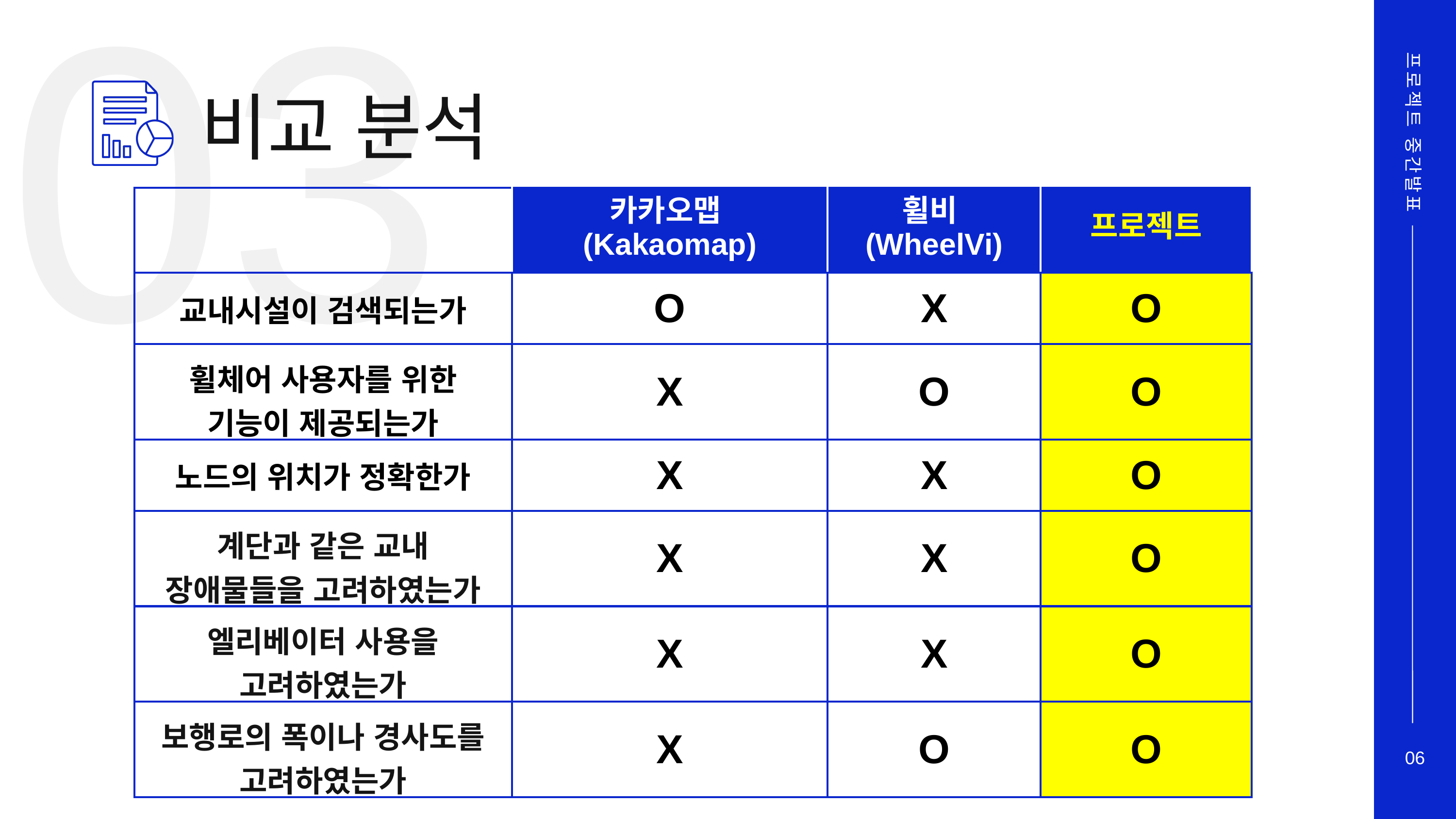

03

프로젝트 중간발표

06
비교 분석

|  | 카카오맵(Kakaomap) | 휠비(WheelVi) | 프로젝트 |
| --- | --- | --- | --- |
| 교내시설이 검색되는가 | O | X | O |
| 휠체어 사용자를 위한 기능이 제공되는가 | X | O | O |
| 노드의 위치가 정확한가 | X | X | O |
| 계단과 같은 교내 장애물들을 고려하였는가 | X | X | O |
| 엘리베이터 사용을 고려하였는가 | X | X | O |
| 보행로의 폭이나 경사도를 고려하였는가 | X | O | O |